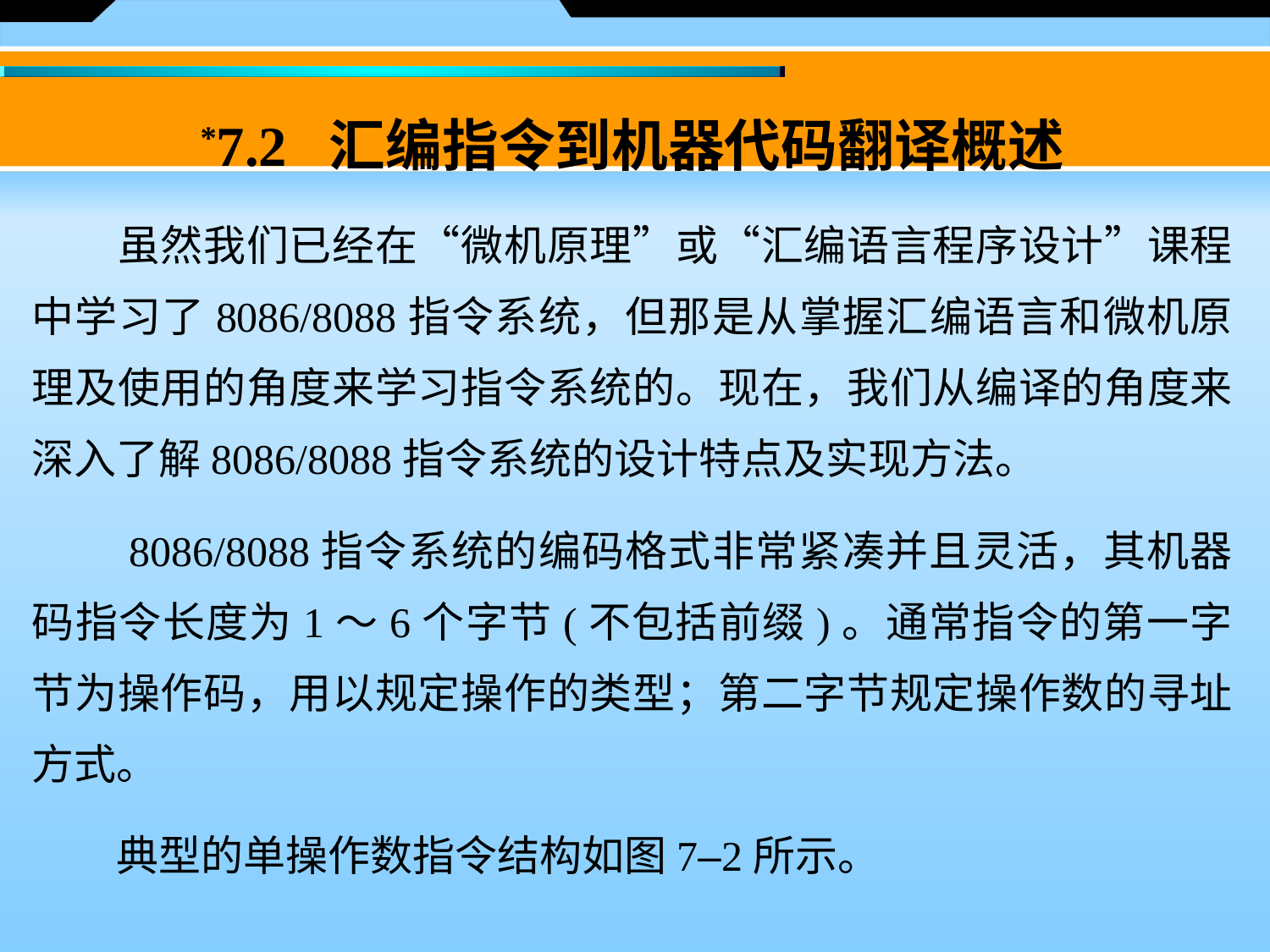

*7.2  汇编指令到机器代码翻译概述
　　虽然我们已经在“微机原理”或“汇编语言程序设计”课程中学习了8086/8088指令系统，但那是从掌握汇编语言和微机原理及使用的角度来学习指令系统的。现在，我们从编译的角度来深入了解8086/8088指令系统的设计特点及实现方法。
　　8086/8088指令系统的编码格式非常紧凑并且灵活，其机器码指令长度为1～6个字节(不包括前缀)。通常指令的第一字节为操作码，用以规定操作的类型；第二字节规定操作数的寻址方式。
　　典型的单操作数指令结构如图7–2所示。